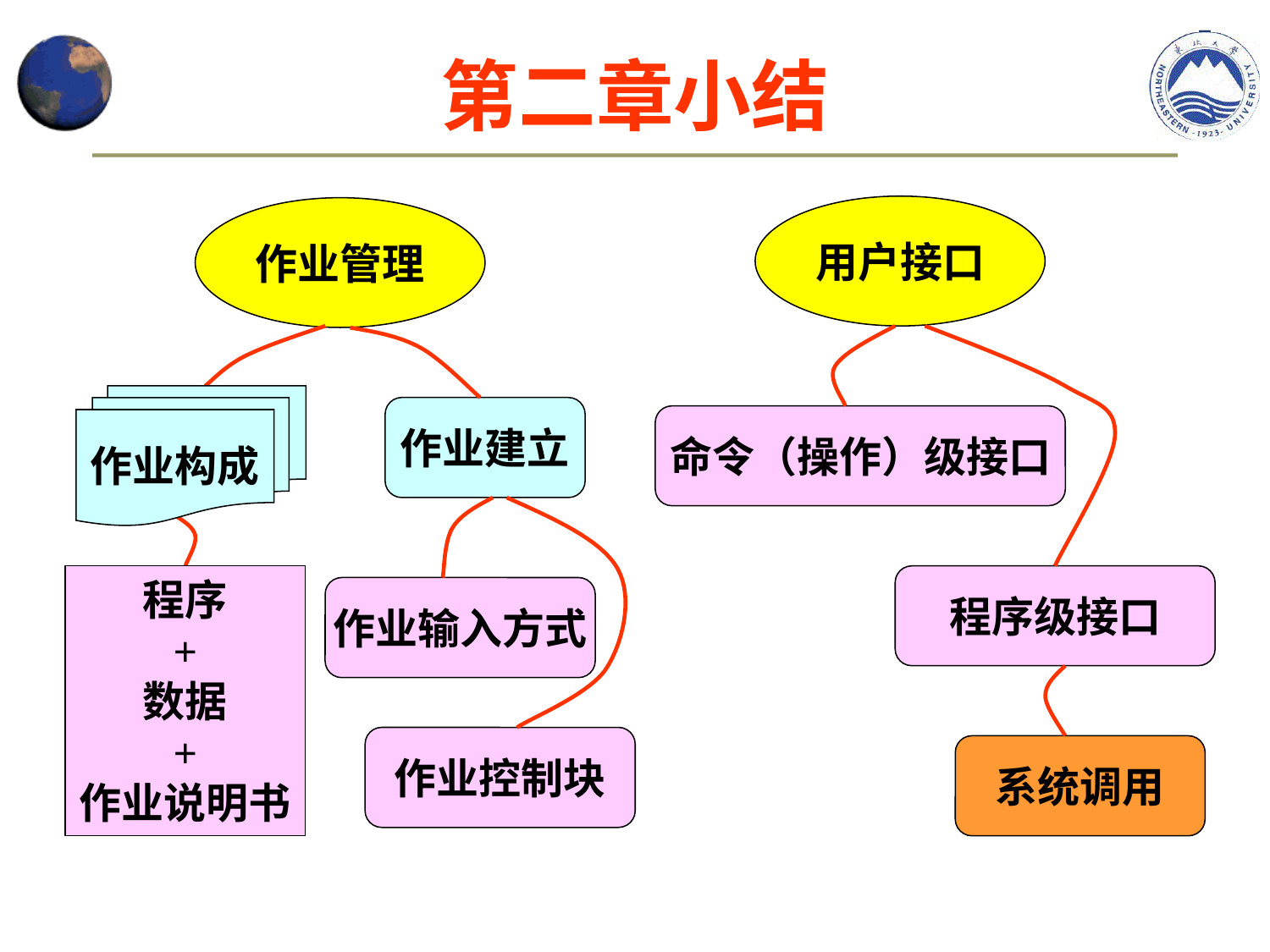

第二章小结
用户接口
作业管理

作业构成

程序
+
数据
+
作业说明书

命令（操作）级接口

程序级接口

作业建立

作业输入方式
作业控制块

系统调用